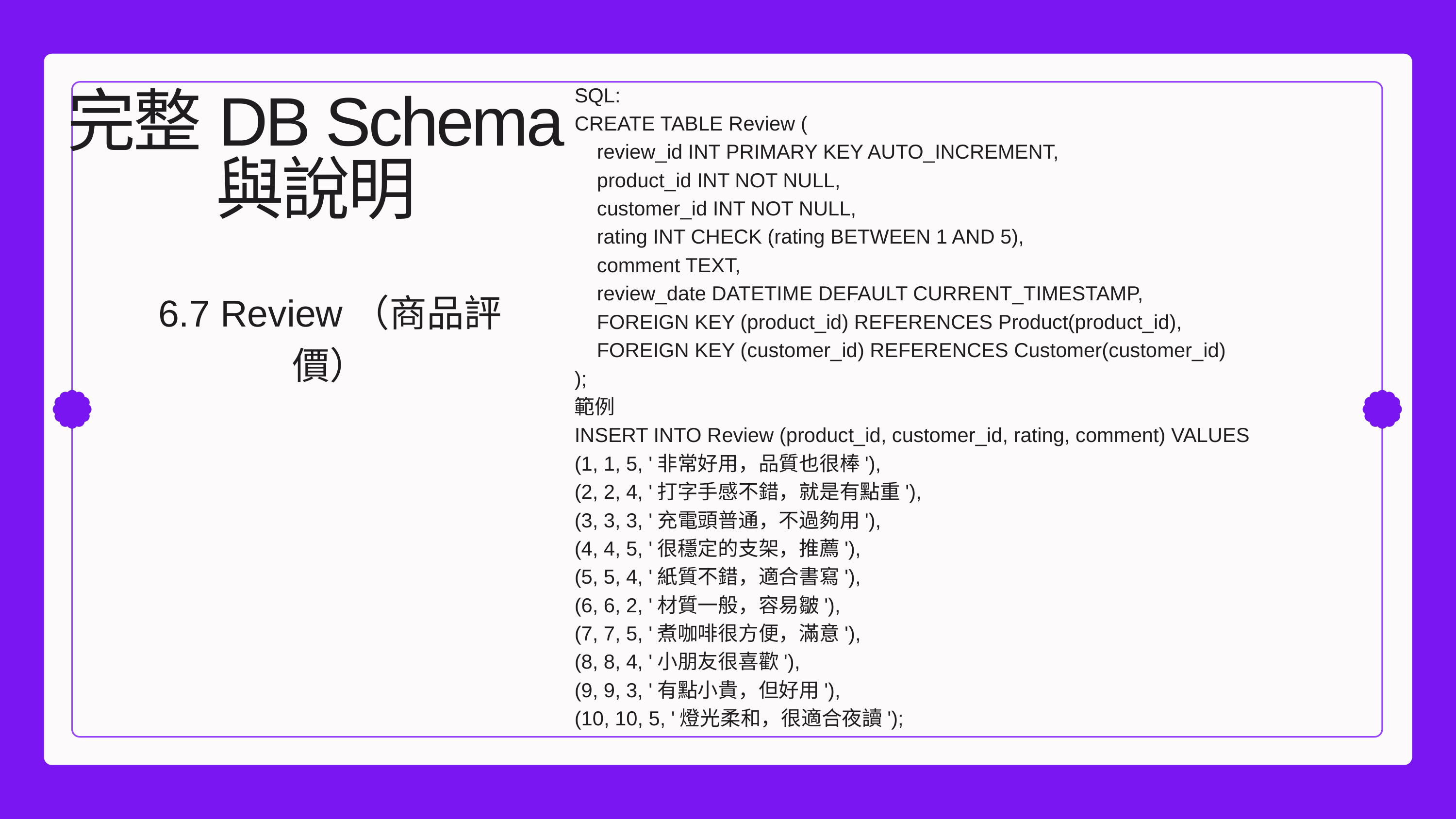

SQL:
CREATE TABLE Review (
    review_id INT PRIMARY KEY AUTO_INCREMENT,
    product_id INT NOT NULL,
    customer_id INT NOT NULL,
    rating INT CHECK (rating BETWEEN 1 AND 5),
    comment TEXT,
    review_date DATETIME DEFAULT CURRENT_TIMESTAMP,
    FOREIGN KEY (product_id) REFERENCES Product(product_id),
    FOREIGN KEY (customer_id) REFERENCES Customer(customer_id)
);
範例
INSERT INTO Review (product_id, customer_id, rating, comment) VALUES
(1, 1, 5, '非常好用，品質也很棒'),
(2, 2, 4, '打字手感不錯，就是有點重'),
(3, 3, 3, '充電頭普通，不過夠用'),
(4, 4, 5, '很穩定的支架，推薦'),
(5, 5, 4, '紙質不錯，適合書寫'),
(6, 6, 2, '材質一般，容易皺'),
(7, 7, 5, '煮咖啡很方便，滿意'),
(8, 8, 4, '小朋友很喜歡'),
(9, 9, 3, '有點小貴，但好用'),
(10, 10, 5, '燈光柔和，很適合夜讀');

完整DB Schema
與說明
6.7 Review（商品評價）